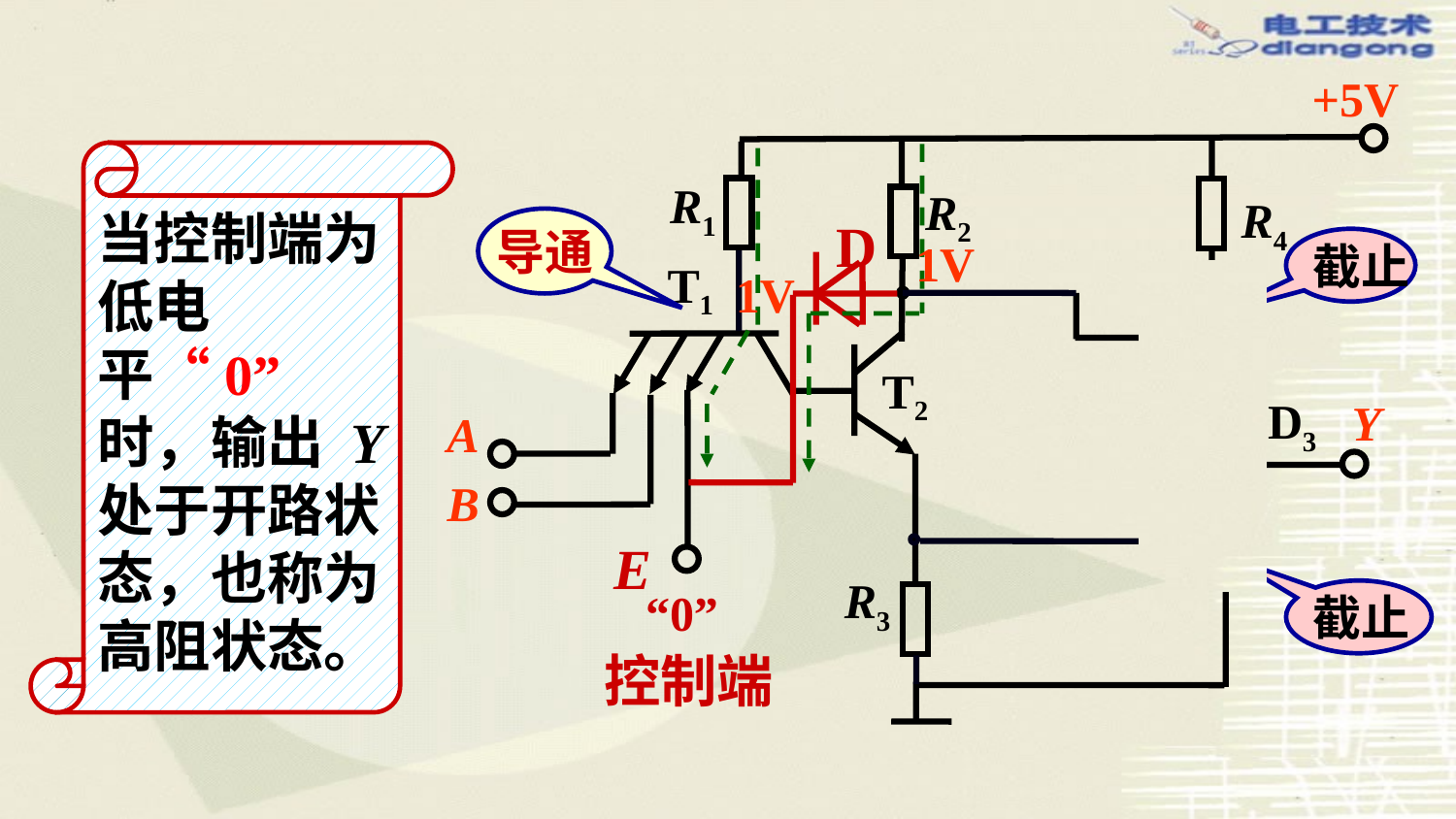

+5V

R1
R2

R4

    T1

T3

T2

D3
Y

A

B

T4

R3

当控制端为低电平“0”时，输出 Y处于开路状态，也称为高阻状态。
  D

E
控制端
导通
1V
1V

截止

截止

“0”